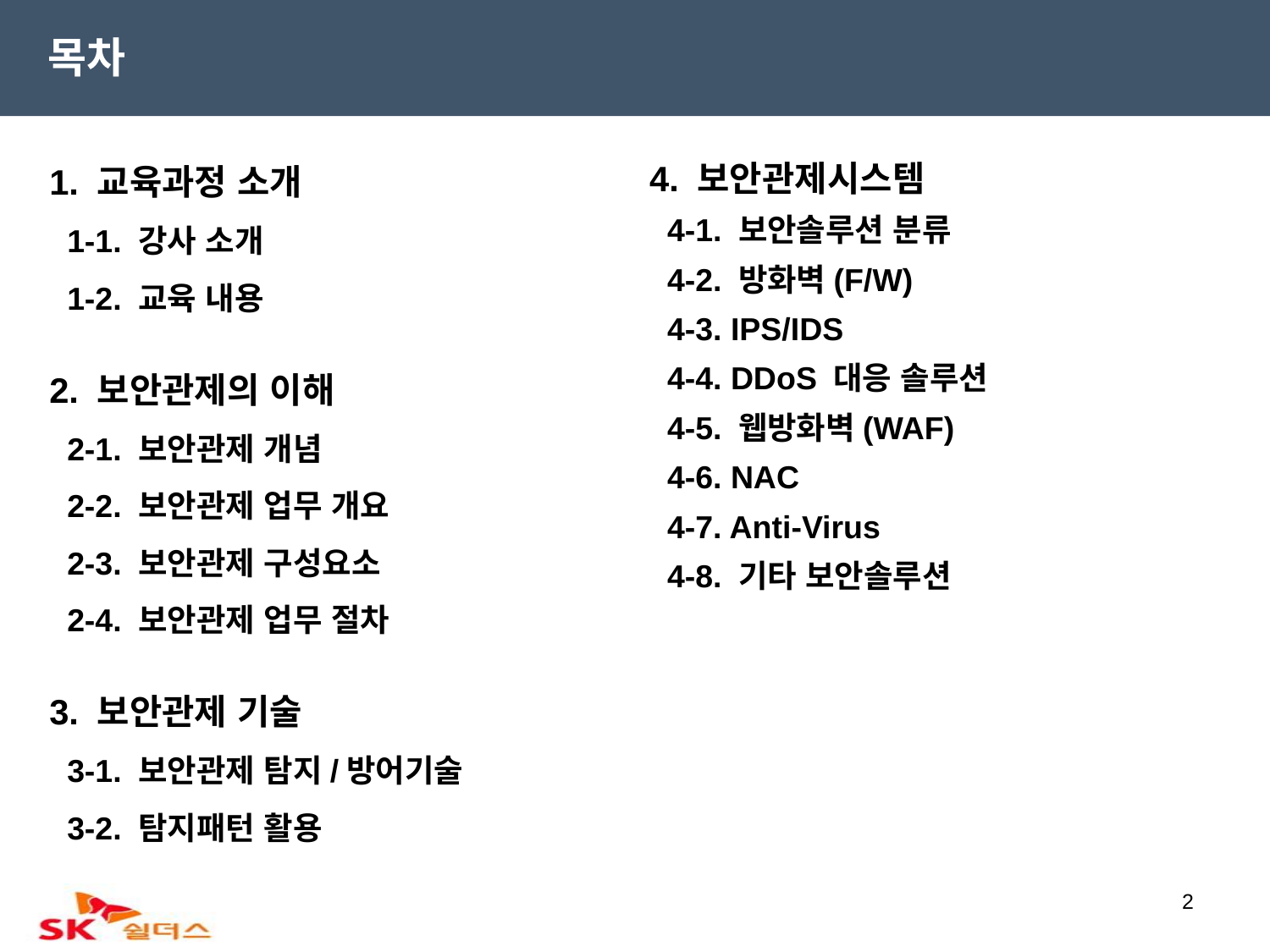

목차
1. 교육과정 소개
  1-1. 강사 소개
  1-2. 교육 내용
4. 보안관제시스템
  4-1. 보안솔루션 분류
  4-2. 방화벽(F/W)
  4-3. IPS/IDS
  4-4. DDoS 대응 솔루션
  4-5. 웹방화벽(WAF)
  4-6. NAC
  4-7. Anti-Virus
  4-8. 기타 보안솔루션
2. 보안관제의 이해
  2-1. 보안관제 개념
  2-2. 보안관제 업무 개요
  2-3. 보안관제 구성요소
  2-4. 보안관제 업무 절차
3. 보안관제 기술
  3-1. 보안관제 탐지/방어기술
  3-2. 탐지패턴 활용
2